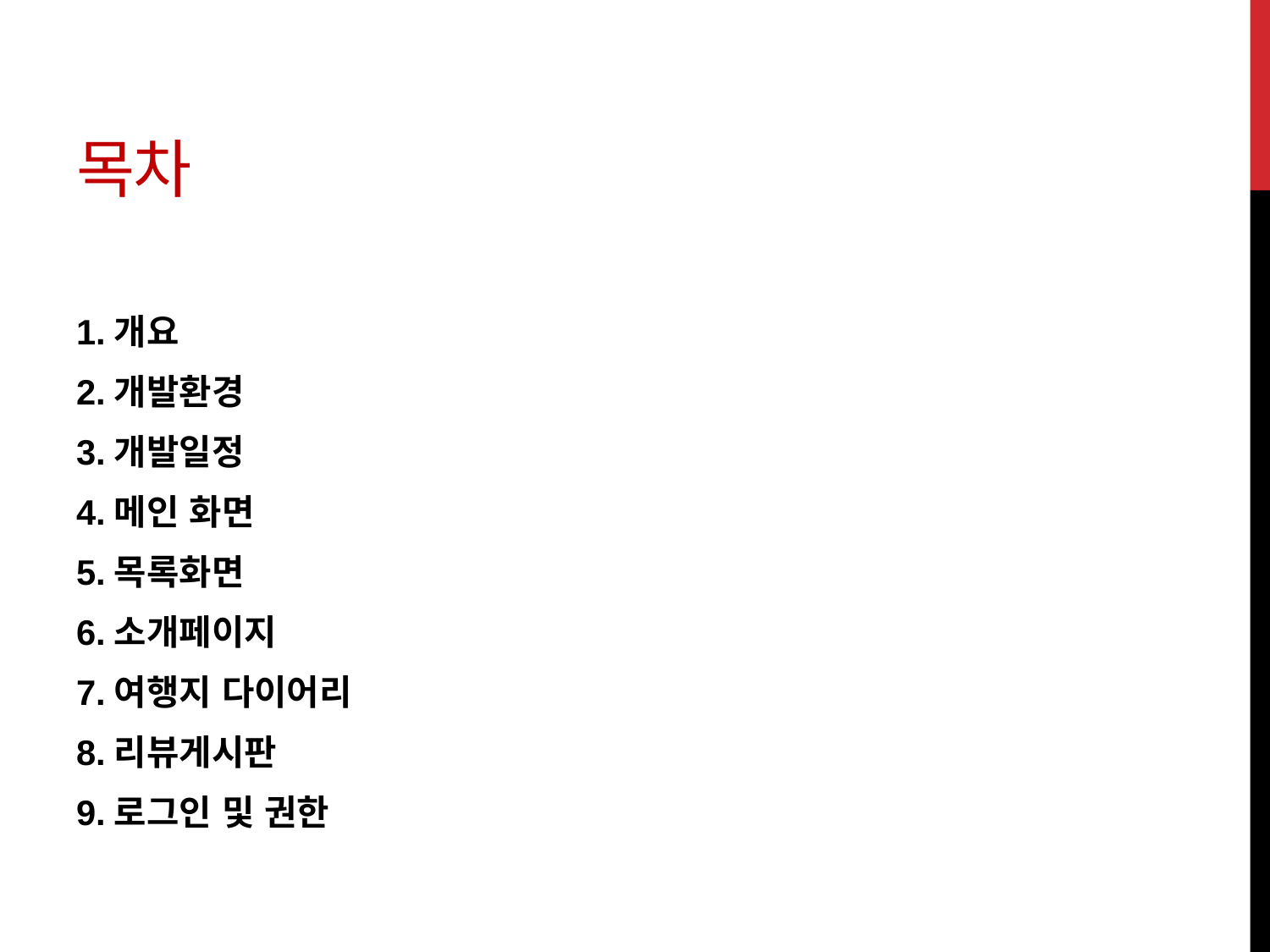

# 목차

1.개요
2.개발환경
3.개발일정
4.메인 화면
5.목록화면
6.소개페이지
7.여행지 다이어리
8.리뷰게시판
9.로그인 및 권한